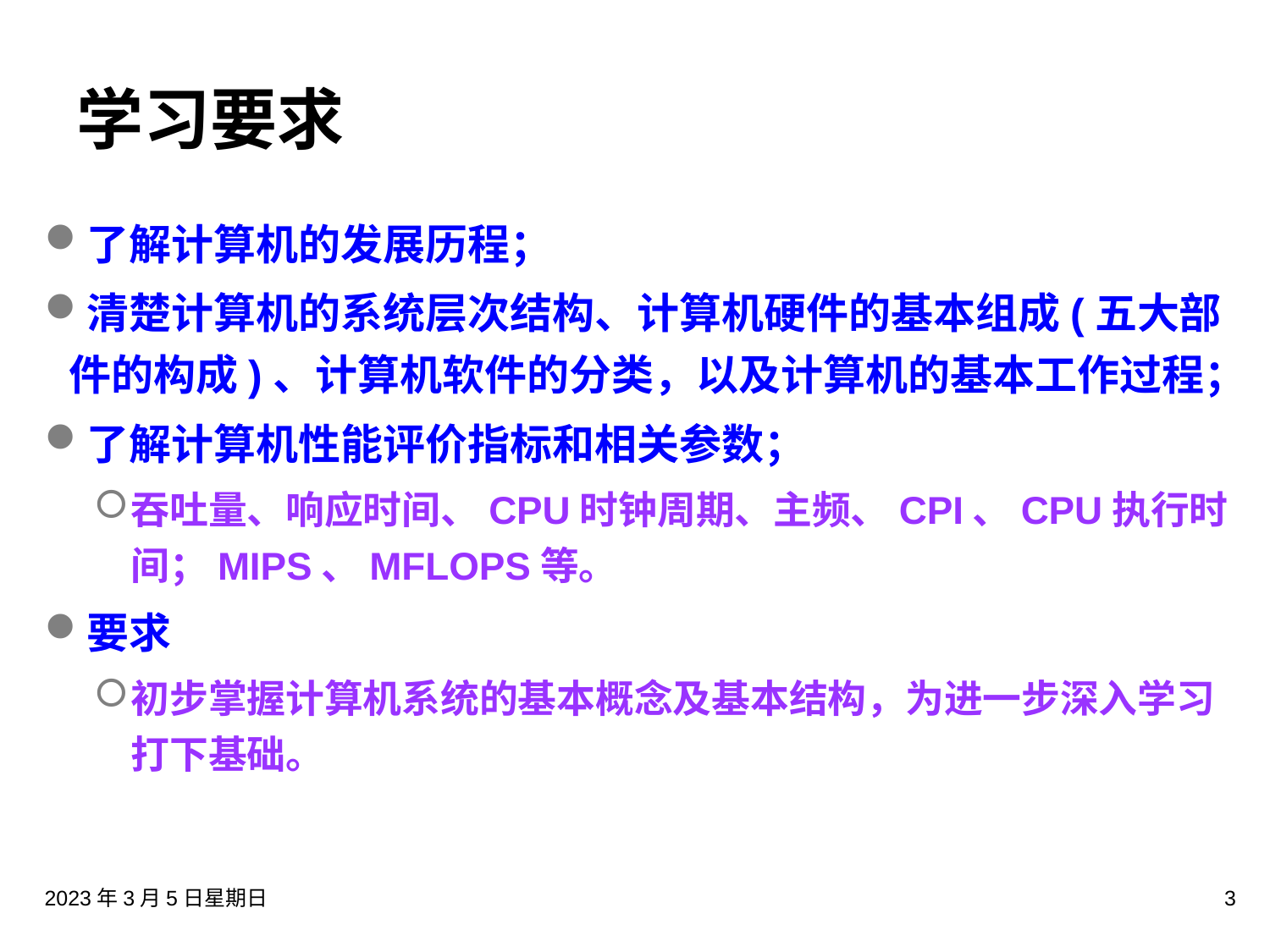

# 学习要求
了解计算机的发展历程；
清楚计算机的系统层次结构、计算机硬件的基本组成(五大部件的构成)、计算机软件的分类，以及计算机的基本工作过程；
了解计算机性能评价指标和相关参数；
吞吐量、响应时间、CPU时钟周期、主频、CPI、CPU执行时间；MIPS、MFLOPS等。
要求
初步掌握计算机系统的基本概念及基本结构，为进一步深入学习打下基础。
2023年3月5日星期日
3